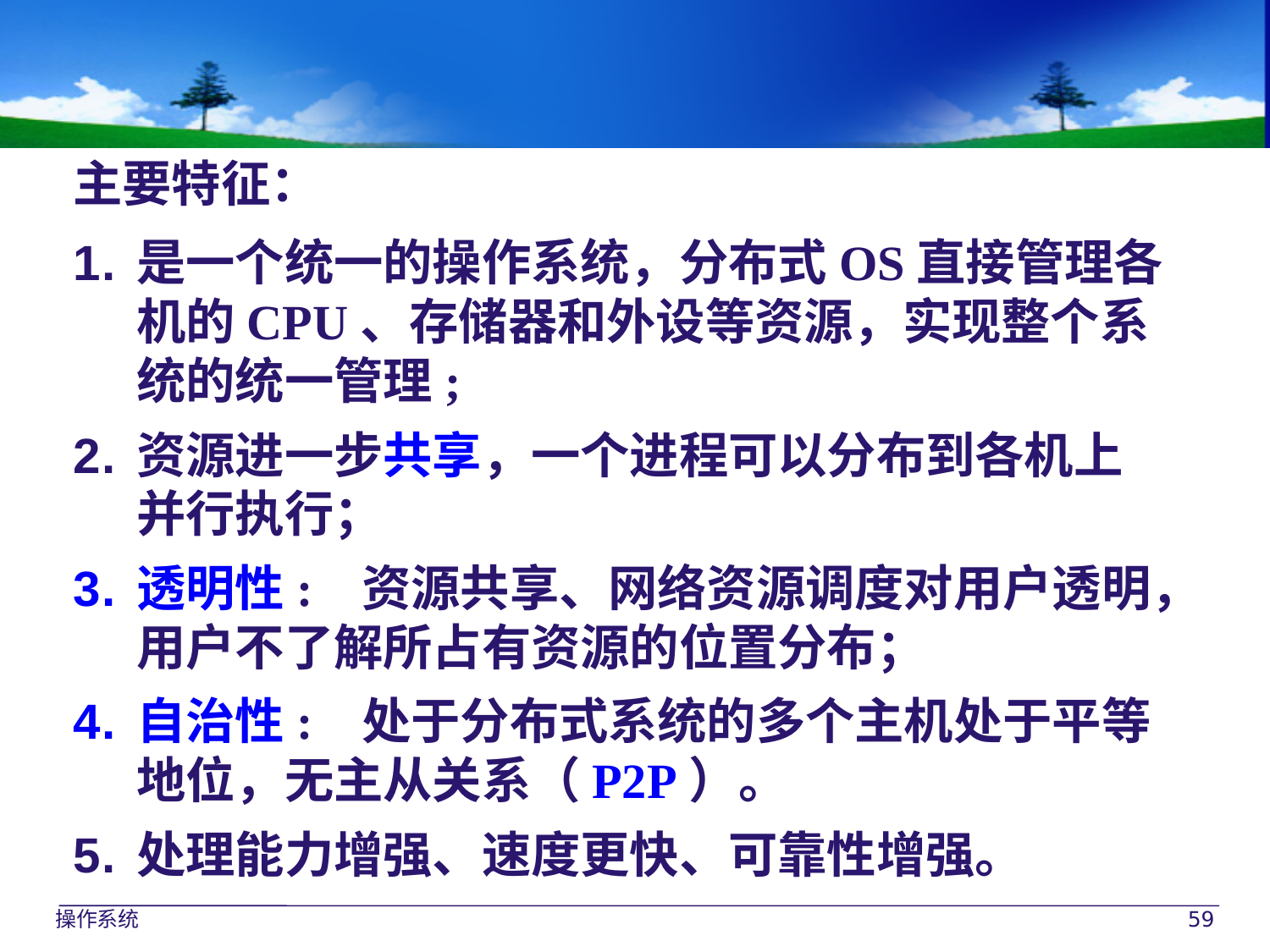

主要特征：
是一个统一的操作系统，分布式OS直接管理各
机的CPU、存储器和外设等资源，实现整个系
统的统一管理;
资源进一步共享，一个进程可以分布到各机上
并行执行；
透明性:   资源共享、网络资源调度对用户透明，
用户不了解所占有资源的位置分布；
自治性:   处于分布式系统的多个主机处于平等
地位，无主从关系（P2P）。
处理能力增强、速度更快、可靠性增强。
操作系统
59